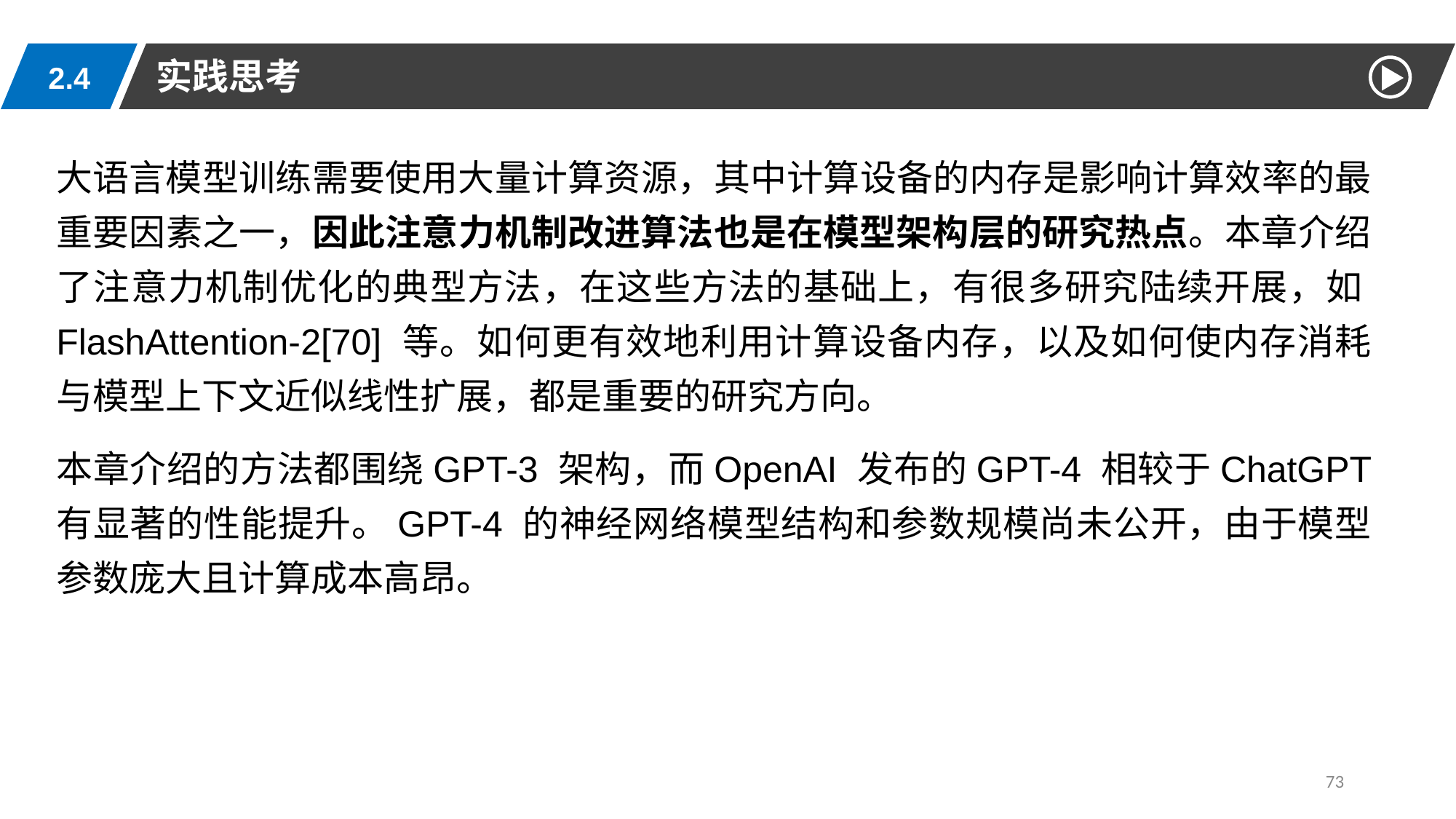

实践思考
2.4

大语言模型训练需要使用大量计算资源，其中计算设备的内存是影响计算效率的最重要因素之一，因此注意力机制改进算法也是在模型架构层的研究热点。本章介绍了注意力机制优化的典型方法，在这些方法的基础上，有很多研究陆续开展，如FlashAttention-2[70] 等。如何更有效地利用计算设备内存，以及如何使内存消耗与模型上下文近似线性扩展，都是重要的研究方向。
本章介绍的方法都围绕GPT-3 架构，而OpenAI 发布的GPT-4 相较于ChatGPT 有显著的性能提升。GPT-4 的神经网络模型结构和参数规模尚未公开，由于模型参数庞大且计算成本高昂。
73